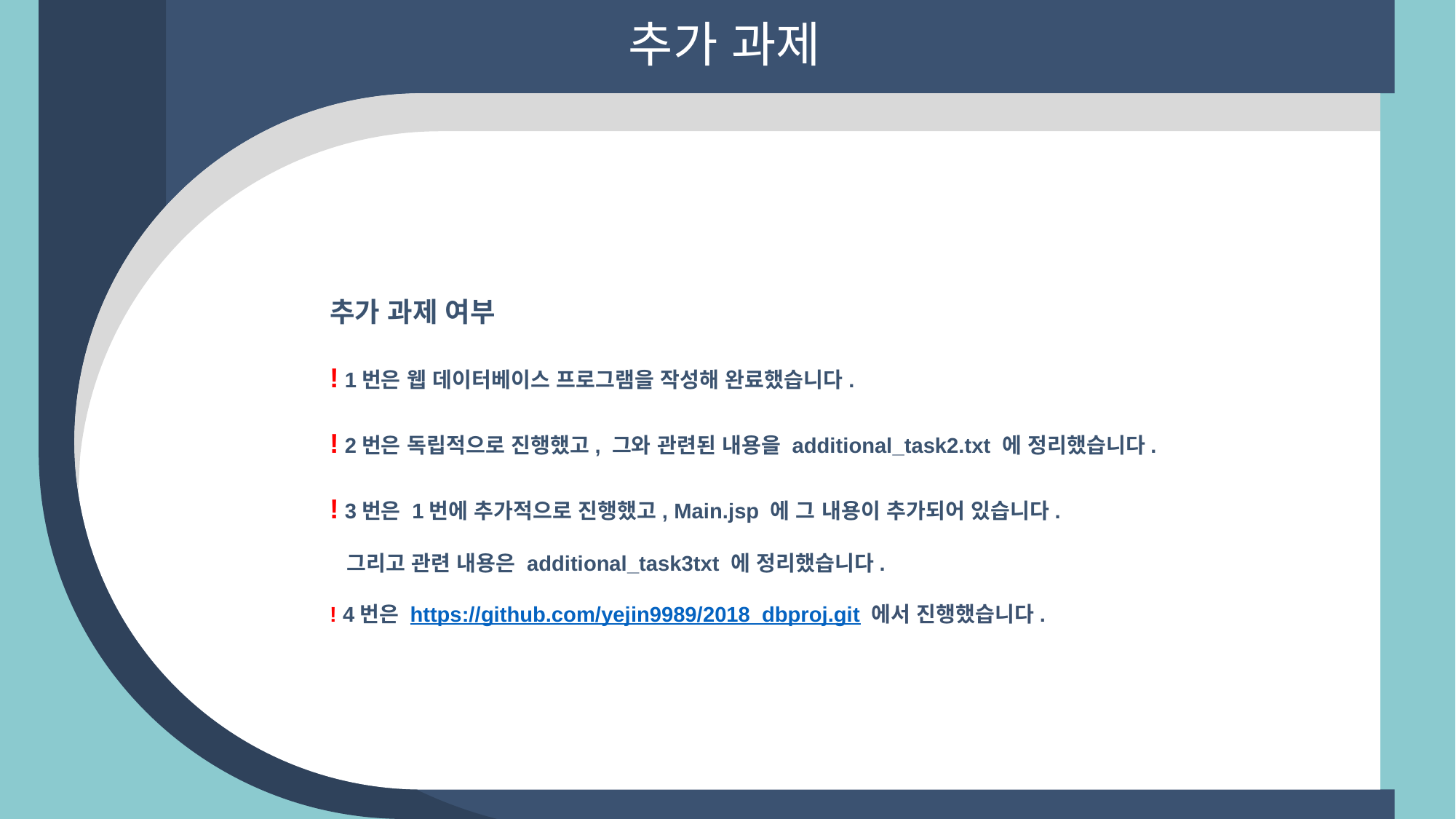

추가 과제

추가 과제 여부
! 1번은 웹 데이터베이스 프로그램을 작성해 완료했습니다.
! 2번은 독립적으로 진행했고, 그와 관련된 내용을 additional_task2.txt 에 정리했습니다.
! 3번은 1번에 추가적으로 진행했고, Main.jsp 에 그 내용이 추가되어 있습니다.
  그리고 관련 내용은 additional_task3txt 에 정리했습니다.
! 4번은 https://github.com/yejin9989/2018_dbproj.git 에서 진행했습니다.